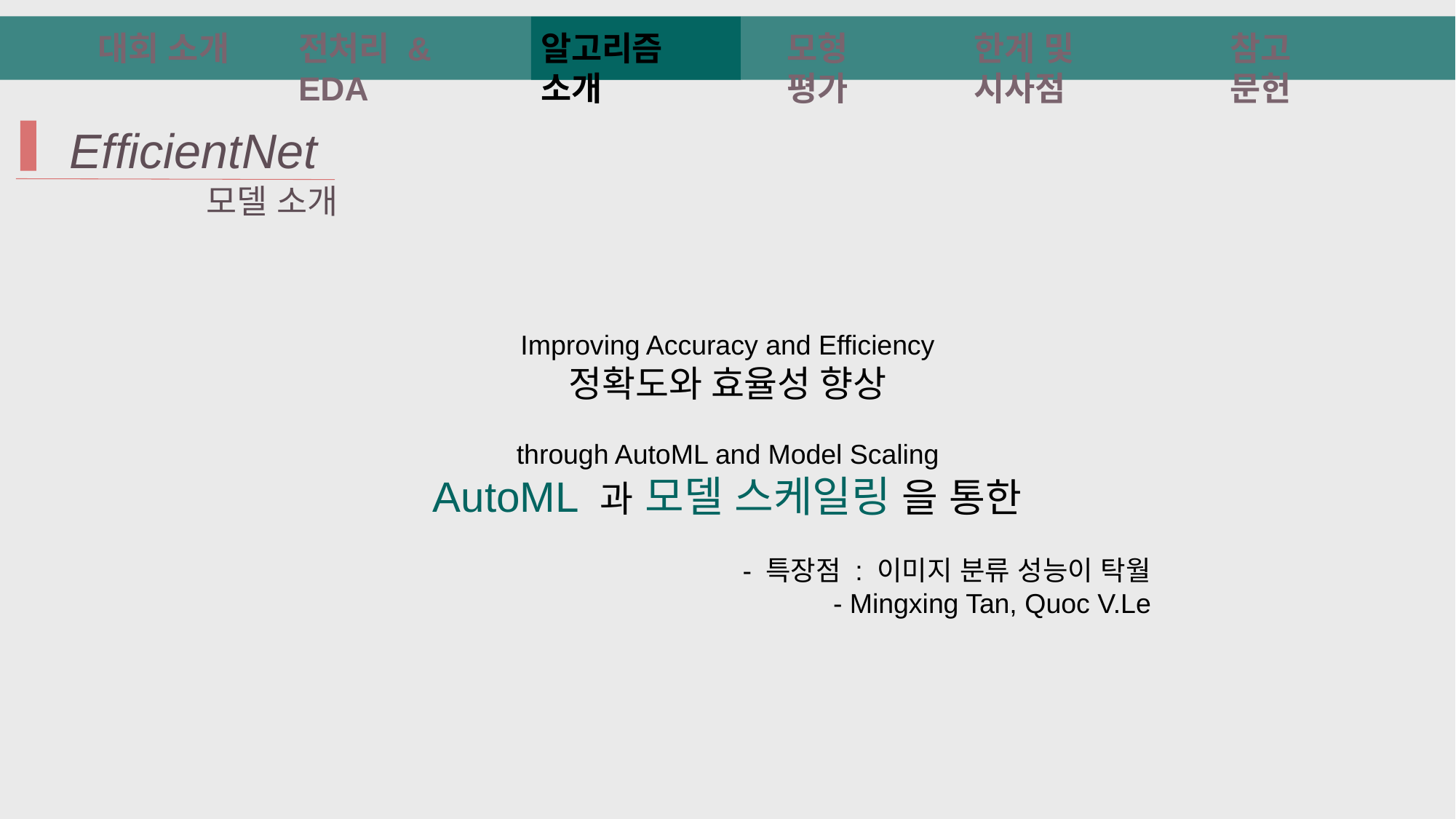

대회 소개
전처리 & EDA
알고리즘 소개
모형 평가
한계 및 시사점
참고 문헌
  EfficientNet

모델 소개
Improving Accuracy and Efficiency
정확도와 효율성 향상

through AutoML and Model Scaling
AutoML 과 모델 스케일링 을 통한

             - 특장점 : 이미지 분류 성능이 탁월
- Mingxing Tan, Quoc V.Le